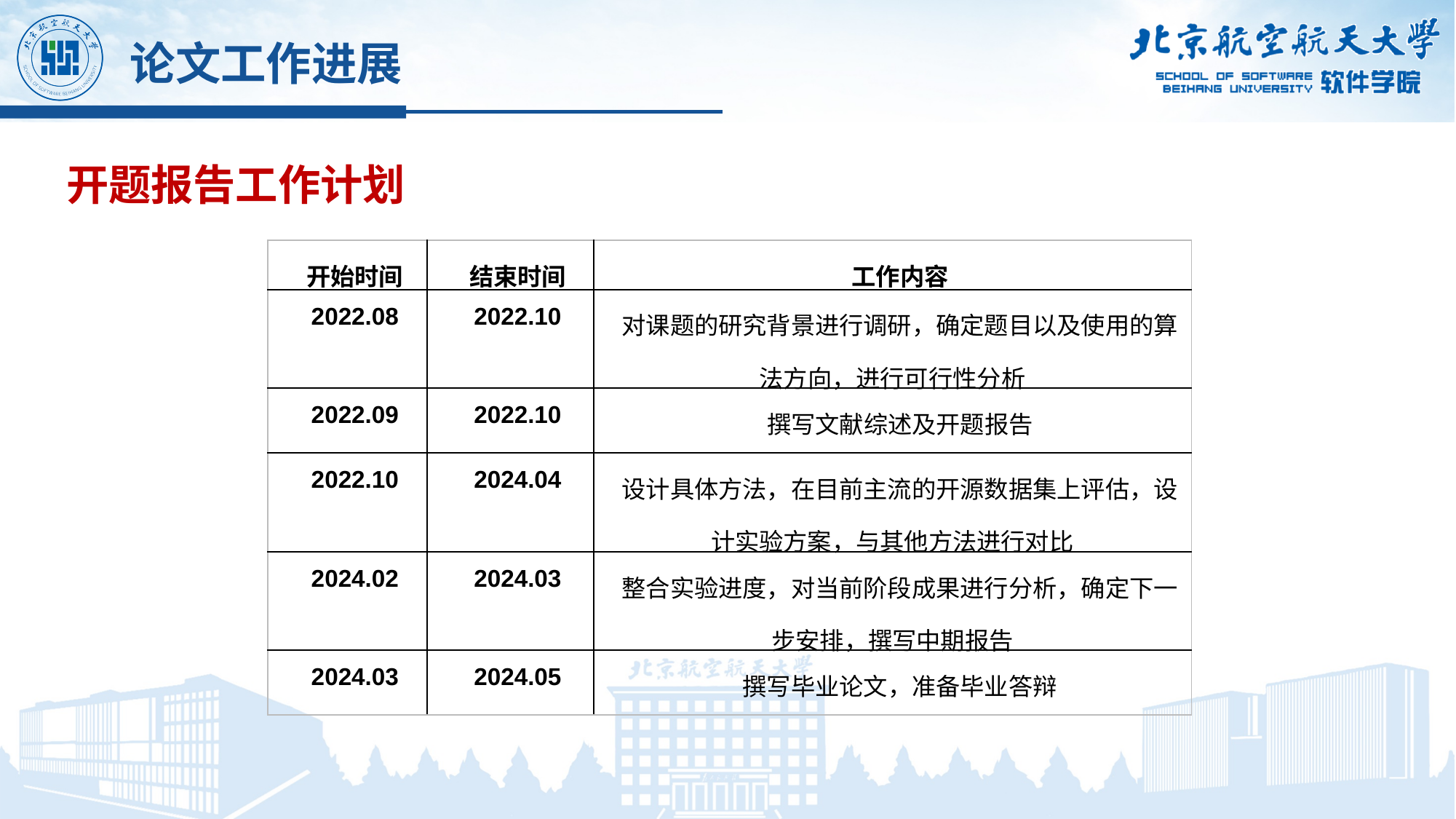

论文工作进展
开题报告工作计划
| 开始时间 | 结束时间 | 工作内容 |
| --- | --- | --- |
| 2022.08 | 2022.10 | 对课题的研究背景进行调研，确定题目以及使用的算法方向，进行可行性分析 |
| 2022.09 | 2022.10 | 撰写文献综述及开题报告 |
| 2022.10 | 2024.04 | 设计具体方法，在目前主流的开源数据集上评估，设计实验方案，与其他方法进行对比 |
| 2024.02 | 2024.03 | 整合实验进度，对当前阶段成果进行分析，确定下一步安排，撰写中期报告 |
| 2024.03 | 2024.05 | 撰写毕业论文，准备毕业答辩 |